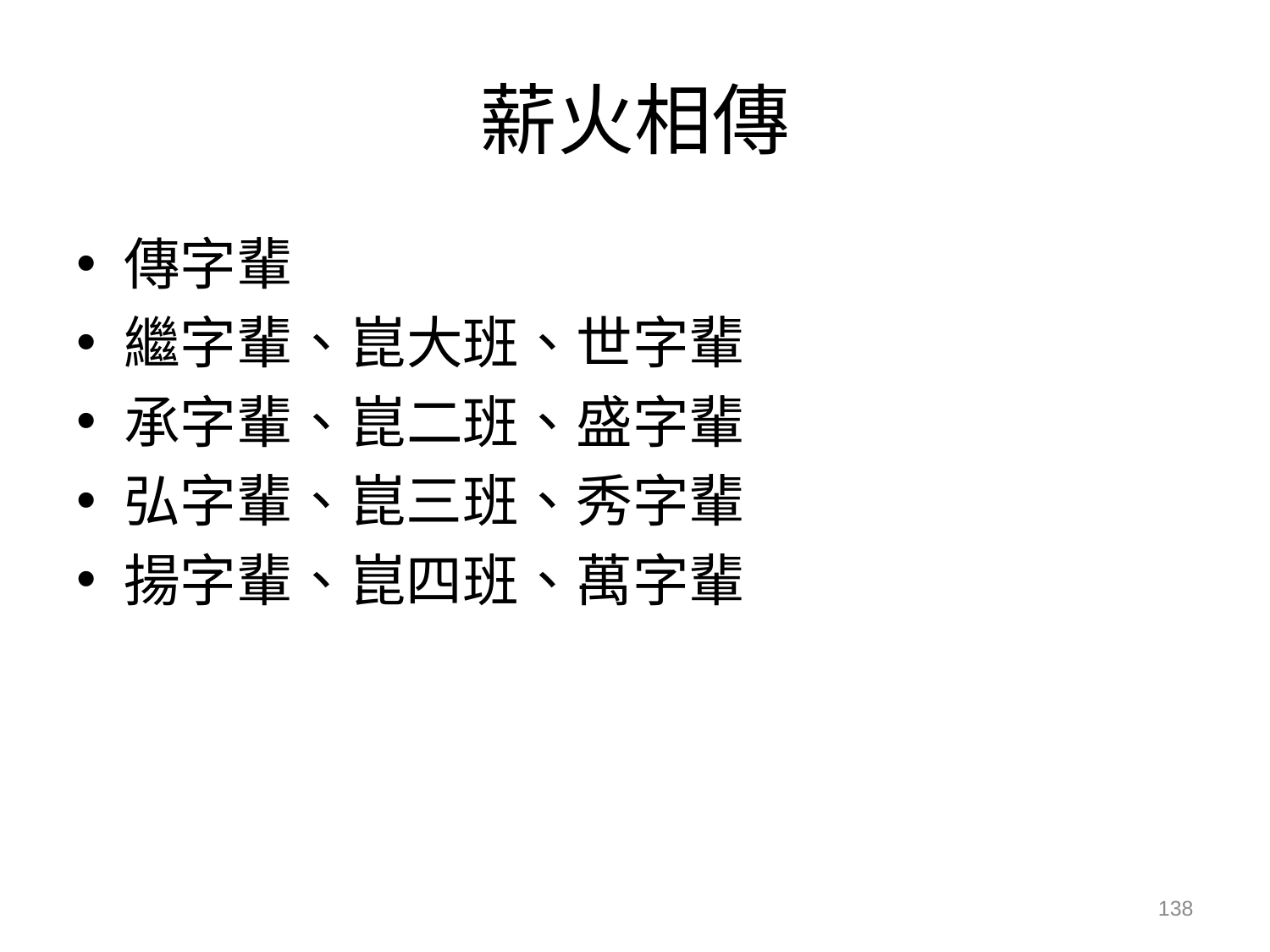

# 薪火相傳
傳字輩
繼字輩、崑大班、世字輩
承字輩、崑二班、盛字輩
弘字輩、崑三班、秀字輩
揚字輩、崑四班、萬字輩
138